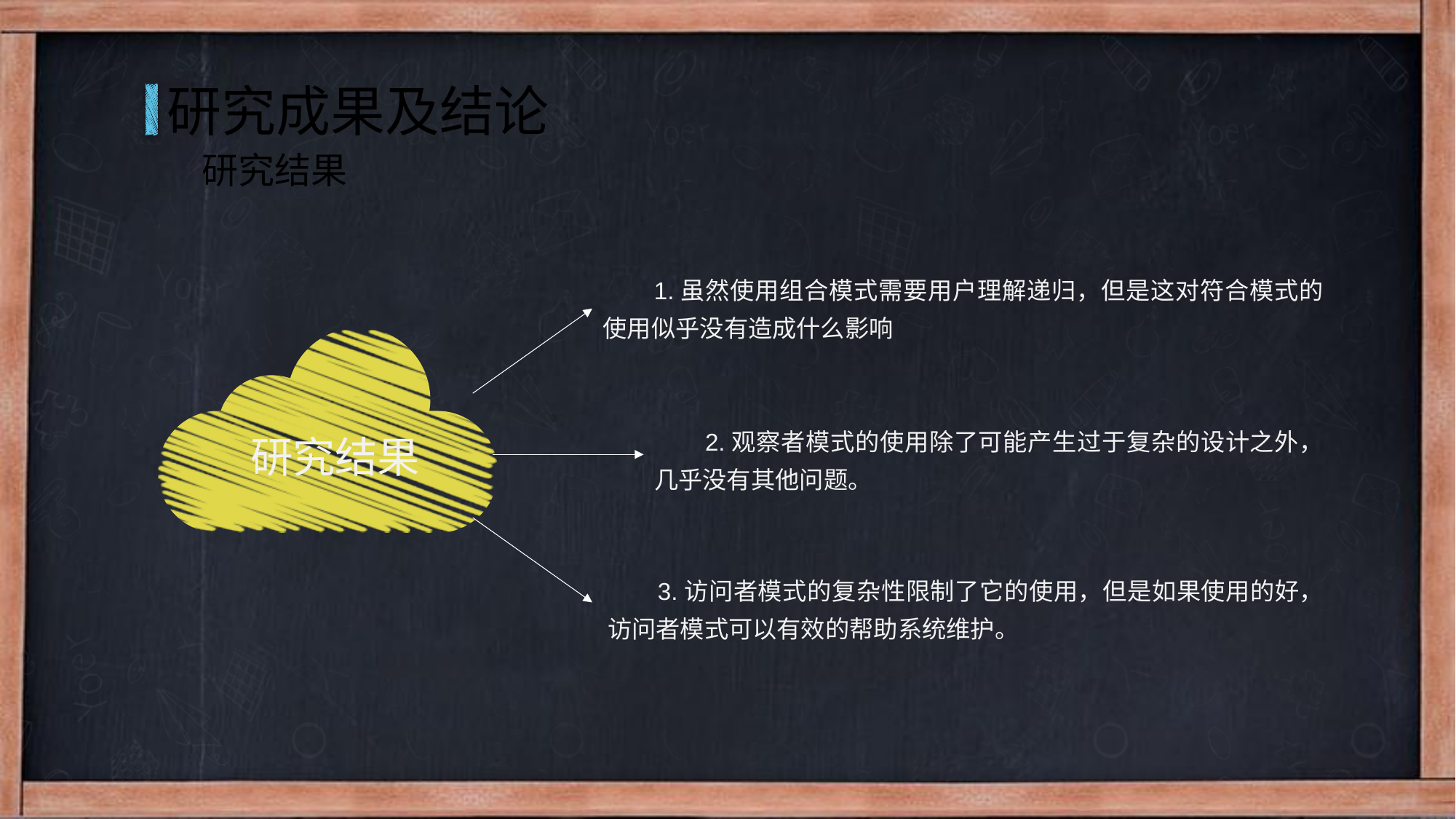

研究成果及结论

研究结果
       1.虽然使用组合模式需要用户理解递归，但是这对符合模式的使用似乎没有造成什么影响

研究结果
       2.观察者模式的使用除了可能产生过于复杂的设计之外，几乎没有其他问题。
       3.访问者模式的复杂性限制了它的使用，但是如果使用的好，访问者模式可以有效的帮助系统维护。